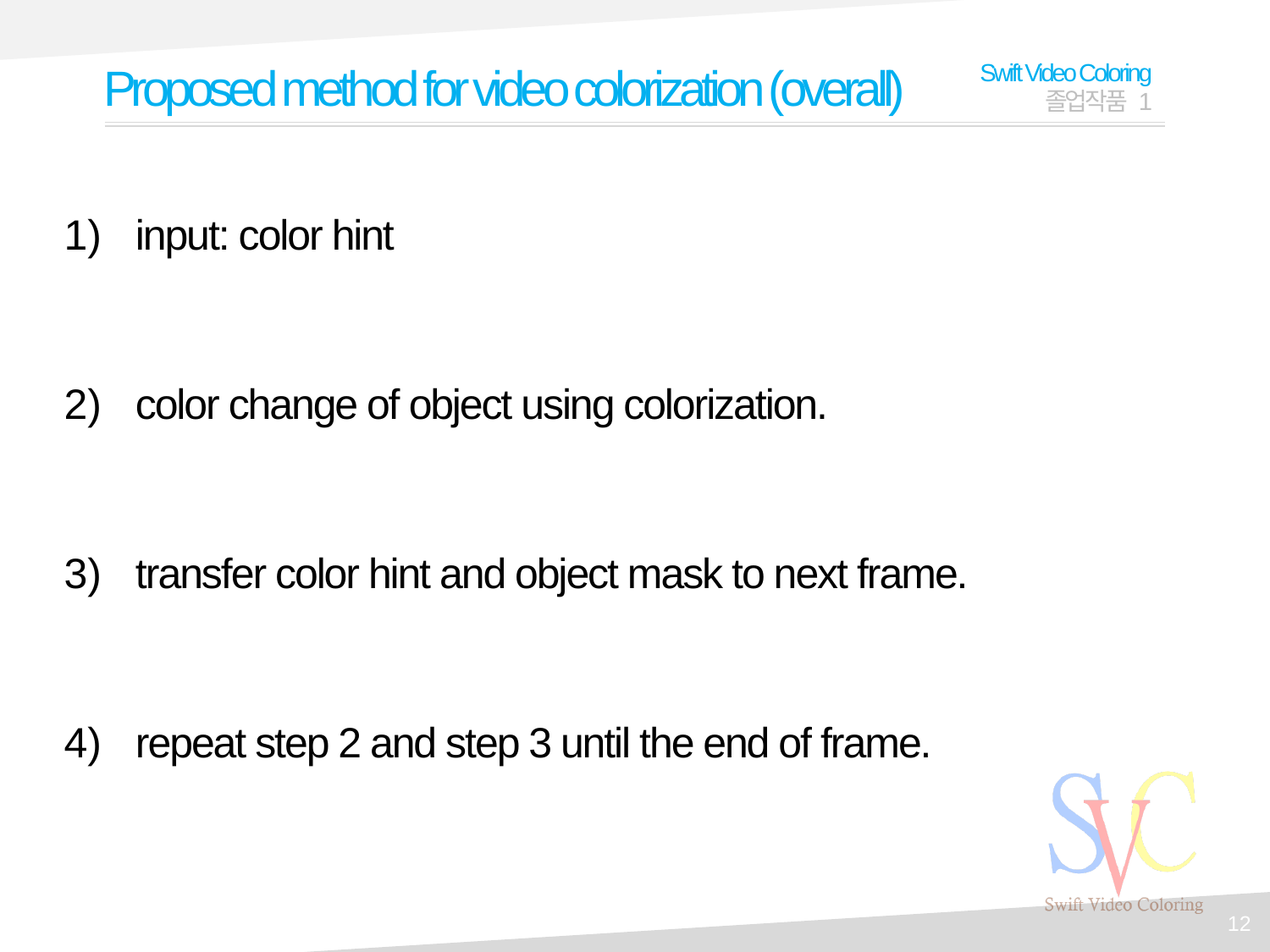

Proposed method for video colorization (overall)
Swift Video Coloring
졸업작품 1
input: color hint

color change of object using colorization.

transfer color hint and object mask to next frame.

repeat step 2 and step 3 until the end of frame.

12